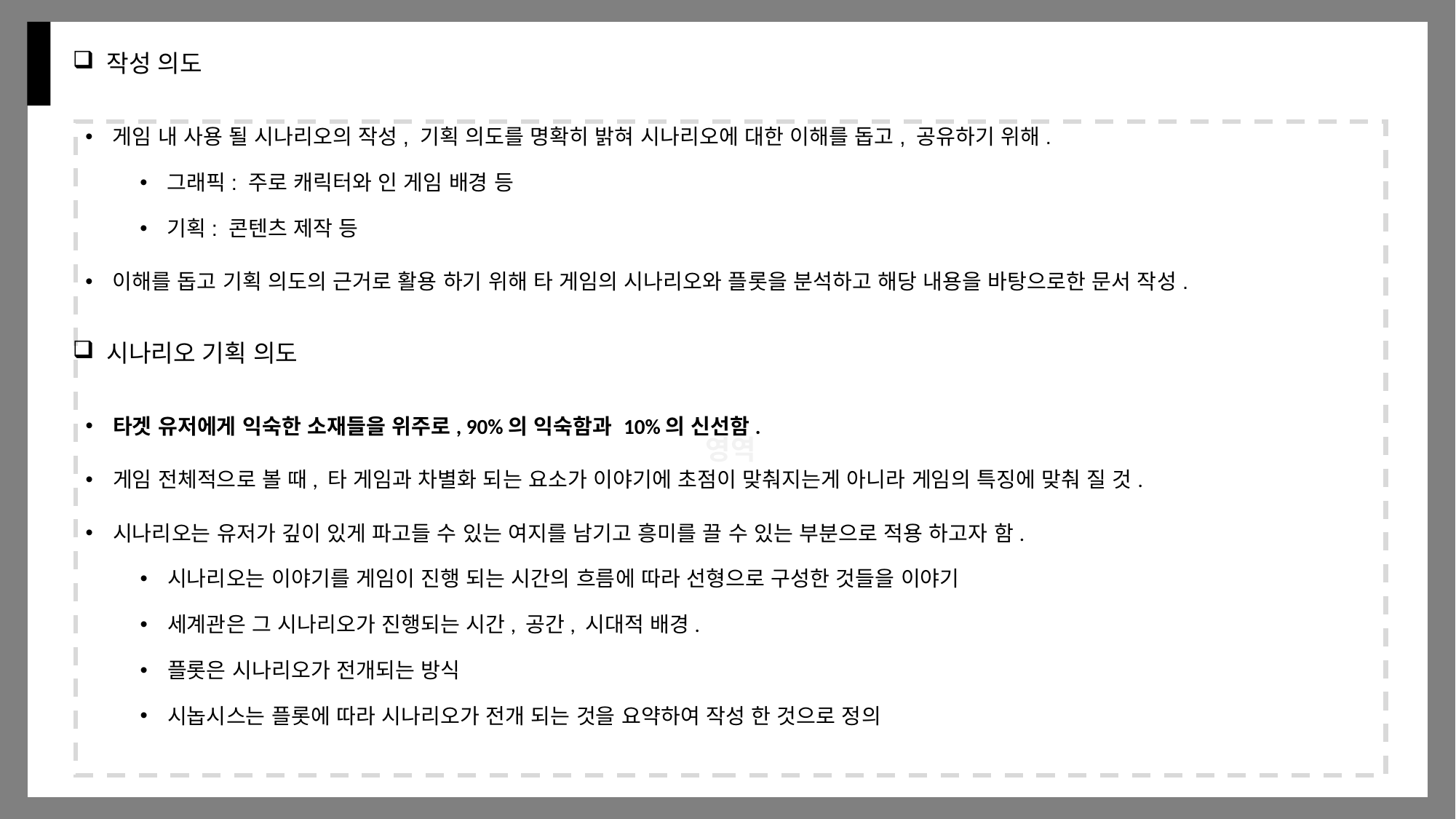

# 작성 의도
게임 내 사용 될 시나리오의 작성, 기획 의도를 명확히 밝혀 시나리오에 대한 이해를 돕고, 공유하기 위해.
그래픽: 주로 캐릭터와 인 게임 배경 등
기획: 콘텐츠 제작 등
이해를 돕고 기획 의도의 근거로 활용 하기 위해 타 게임의 시나리오와 플롯을 분석하고 해당 내용을 바탕으로한 문서 작성.
시나리오 기획 의도
타겟 유저에게 익숙한 소재들을 위주로, 90%의 익숙함과 10%의 신선함.
게임 전체적으로 볼 때, 타 게임과 차별화 되는 요소가 이야기에 초점이 맞춰지는게 아니라 게임의 특징에 맞춰 질 것.
시나리오는 유저가 깊이 있게 파고들 수 있는 여지를 남기고 흥미를 끌 수 있는 부분으로 적용 하고자 함.
시나리오는 이야기를 게임이 진행 되는 시간의 흐름에 따라 선형으로 구성한 것들을 이야기
세계관은 그 시나리오가 진행되는 시간, 공간, 시대적 배경.
플롯은 시나리오가 전개되는 방식
시놉시스는 플롯에 따라 시나리오가 전개 되는 것을 요약하여 작성 한 것으로 정의